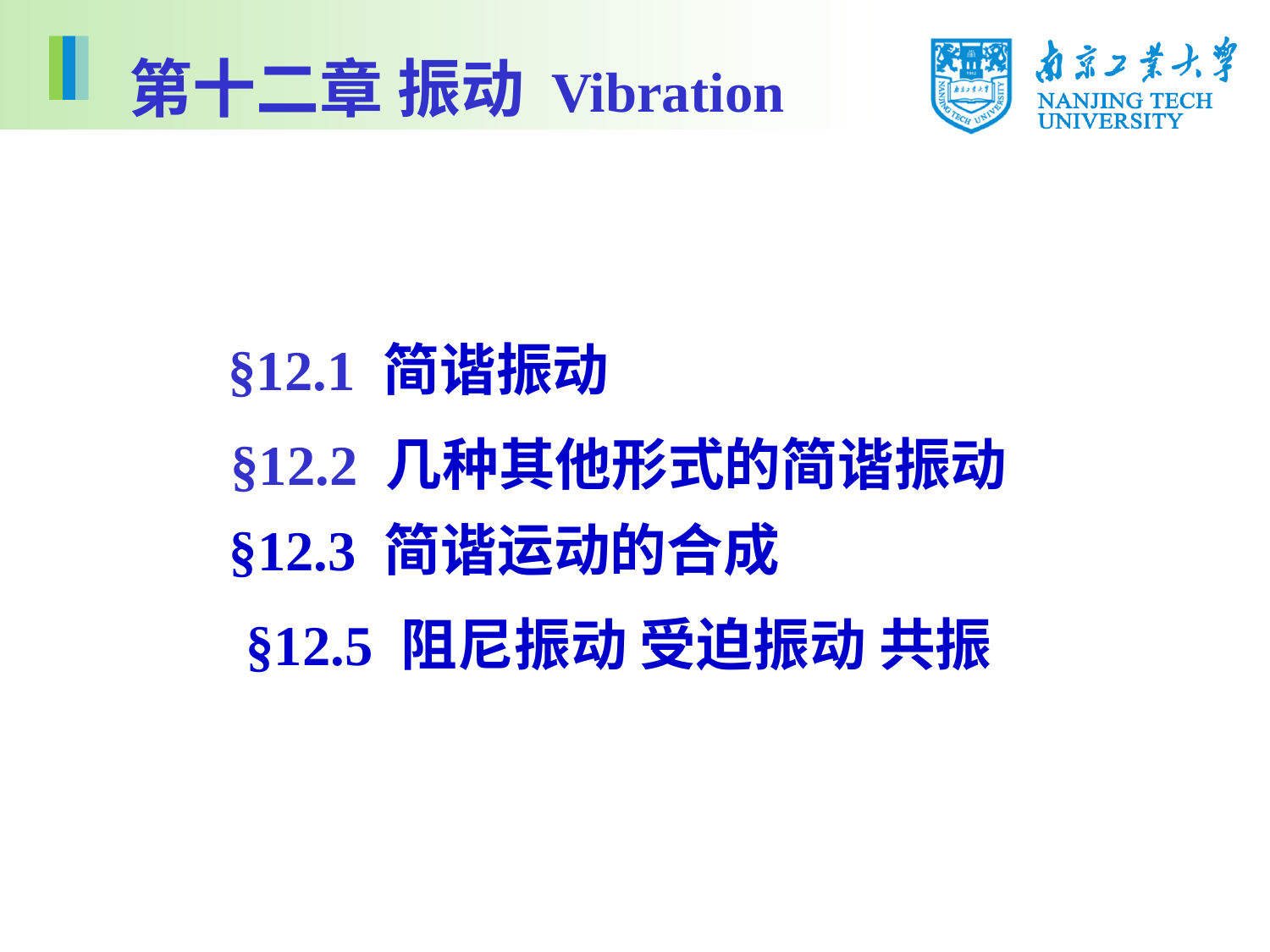

第十二章 振动 Vibration
§12.1 简谐振动
§12.2 几种其他形式的简谐振动
§12.3 简谐运动的合成
§12.5 阻尼振动 受迫振动 共振